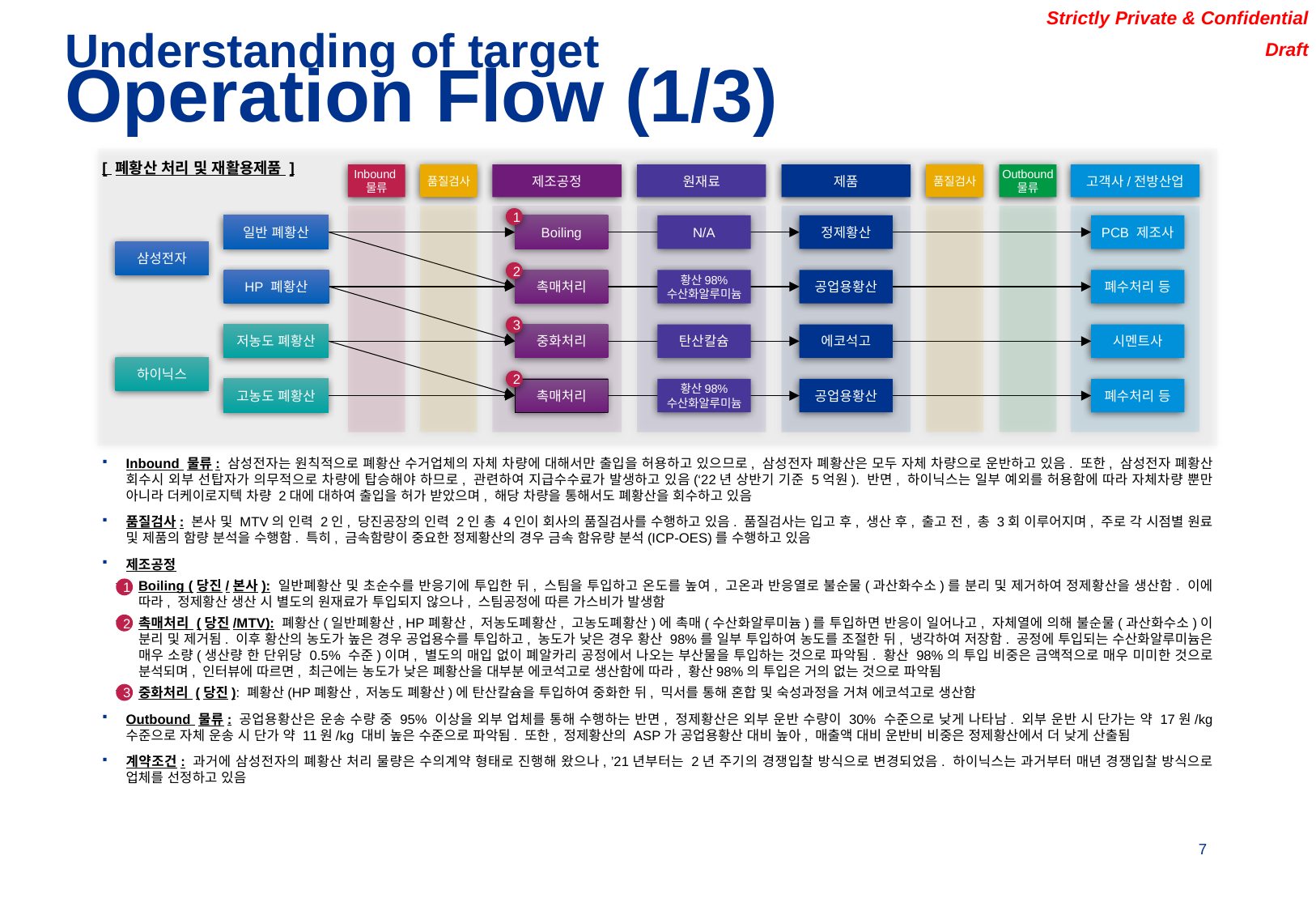

Understanding of target
Operation Flow (1/3)

[ 폐황산 처리 및 재활용제품 ]
Inbound
물류
품질검사
제조공정
원재료
제품
품질검사
Outbound
물류
고객사/전방산업

1
일반 폐황산
Boiling
N/A
정제황산
PCB 제조사
삼성전자
2
HP 폐황산
촉매처리
황산98%
수산화알루미늄
공업용황산
폐수처리 등
3
저농도 폐황산
중화처리
탄산칼슘
에코석고
시멘트사
하이닉스
2
고농도 폐황산
촉매처리
황산98%
수산화알루미늄
공업용황산
폐수처리 등
Inbound 물류: 삼성전자는 원칙적으로 폐황산 수거업체의 자체 차량에 대해서만 출입을 허용하고 있으므로, 삼성전자 폐황산은 모두 자체 차량으로 운반하고 있음. 또한, 삼성전자 폐황산 회수시 외부 선탑자가 의무적으로 차량에 탑승해야 하므로, 관련하여 지급수수료가 발생하고 있음(‘22년 상반기 기준 5억원). 반면, 하이닉스는 일부 예외를 허용함에 따라 자체차량 뿐만 아니라 더케이로지텍 차량 2대에 대하여 출입을 허가 받았으며, 해당 차량을 통해서도 폐황산을 회수하고 있음
품질검사: 본사 및 MTV의 인력 2인, 당진공장의 인력 2인 총 4인이 회사의 품질검사를 수행하고 있음. 품질검사는 입고 후, 생산 후, 출고 전, 총 3회 이루어지며, 주로 각 시점별 원료 및 제품의 함량 분석을 수행함. 특히, 금속함량이 중요한 정제황산의 경우 금속 함유량 분석(ICP-OES)를 수행하고 있음
제조공정
Boiling (당진/본사): 일반폐황산 및 초순수를 반응기에 투입한 뒤, 스팀을 투입하고 온도를 높여, 고온과 반응열로 불순물(과산화수소)를 분리 및 제거하여 정제황산을 생산함. 이에 따라, 정제황산 생산 시 별도의 원재료가 투입되지 않으나, 스팀공정에 따른 가스비가 발생함
촉매처리 (당진/MTV): 폐황산(일반폐황산, HP폐황산, 저농도폐황산, 고농도폐황산)에 촉매(수산화알루미늄)를 투입하면 반응이 일어나고, 자체열에 의해 불순물(과산화수소)이 분리 및 제거됨. 이후 황산의 농도가 높은 경우 공업용수를 투입하고, 농도가 낮은 경우 황산 98%를 일부 투입하여 농도를 조절한 뒤, 냉각하여 저장함. 공정에 투입되는 수산화알루미늄은 매우 소량(생산량 한 단위당 0.5% 수준)이며, 별도의 매입 없이 폐알카리 공정에서 나오는 부산물을 투입하는 것으로 파악됨. 황산 98%의 투입 비중은 금액적으로 매우 미미한 것으로 분석되며, 인터뷰에 따르면, 최근에는 농도가 낮은 폐황산을 대부분 에코석고로 생산함에 따라, 황산98%의 투입은 거의 없는 것으로 파악됨
중화처리 (당진): 폐황산(HP폐황산, 저농도 폐황산)에 탄산칼슘을 투입하여 중화한 뒤, 믹서를 통해 혼합 및 숙성과정을 거쳐 에코석고로 생산함
Outbound 물류: 공업용황산은 운송 수량 중 95% 이상을 외부 업체를 통해 수행하는 반면, 정제황산은 외부 운반 수량이 30% 수준으로 낮게 나타남. 외부 운반 시 단가는 약 17원/kg 수준으로 자체 운송 시 단가 약 11원/kg 대비 높은 수준으로 파악됨. 또한, 정제황산의 ASP가 공업용황산 대비 높아, 매출액 대비 운반비 비중은 정제황산에서 더 낮게 산출됨
계약조건: 과거에 삼성전자의 폐황산 처리 물량은 수의계약 형태로 진행해 왔으나, ’21년부터는 2년 주기의 경쟁입찰 방식으로 변경되었음. 하이닉스는 과거부터 매년 경쟁입찰 방식으로 업체를 선정하고 있음

1
2
3